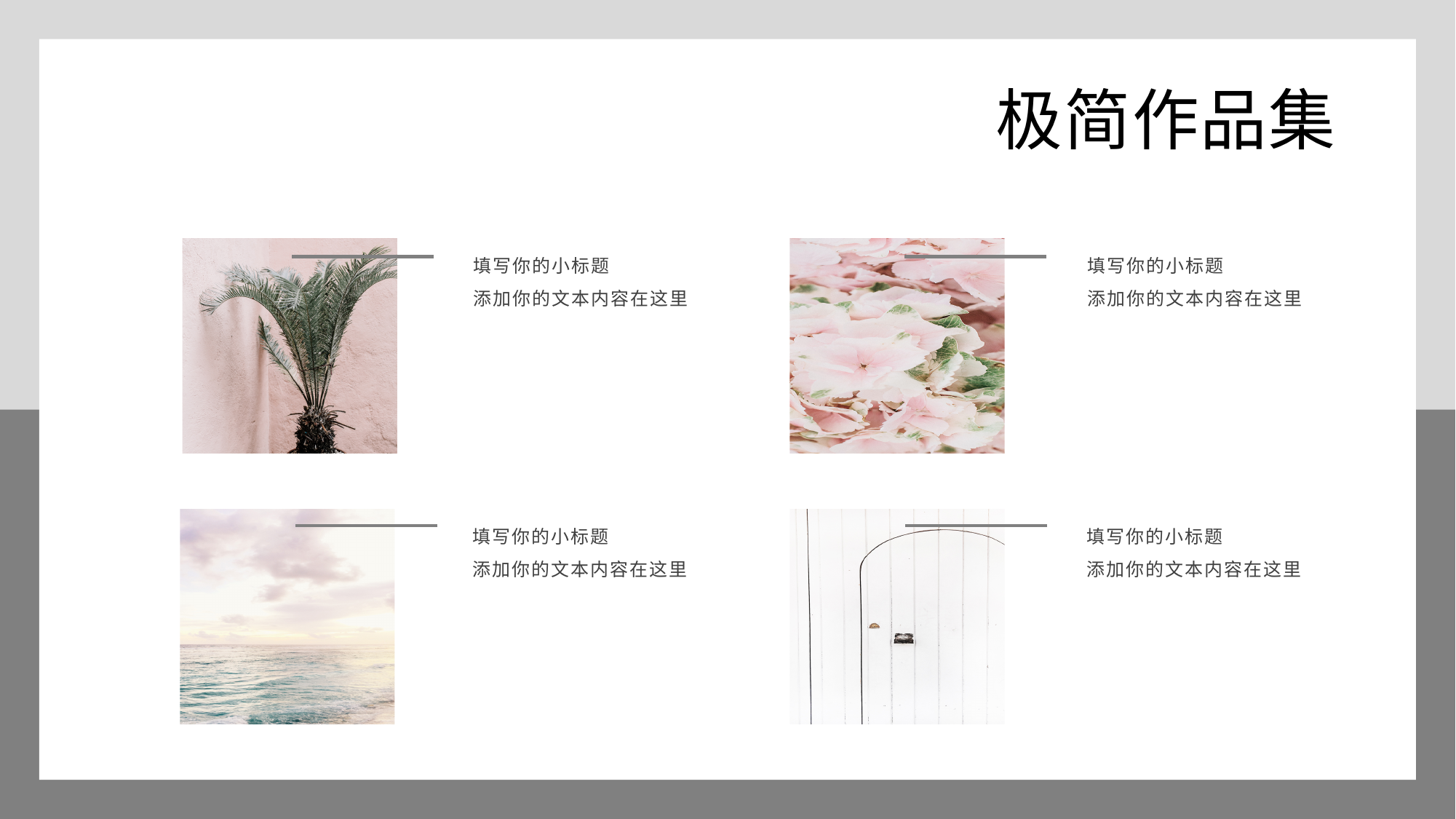

极简作品集

填写你的小标题
添加你的文本内容在这里

填写你的小标题
添加你的文本内容在这里

填写你的小标题
添加你的文本内容在这里

填写你的小标题
添加你的文本内容在这里